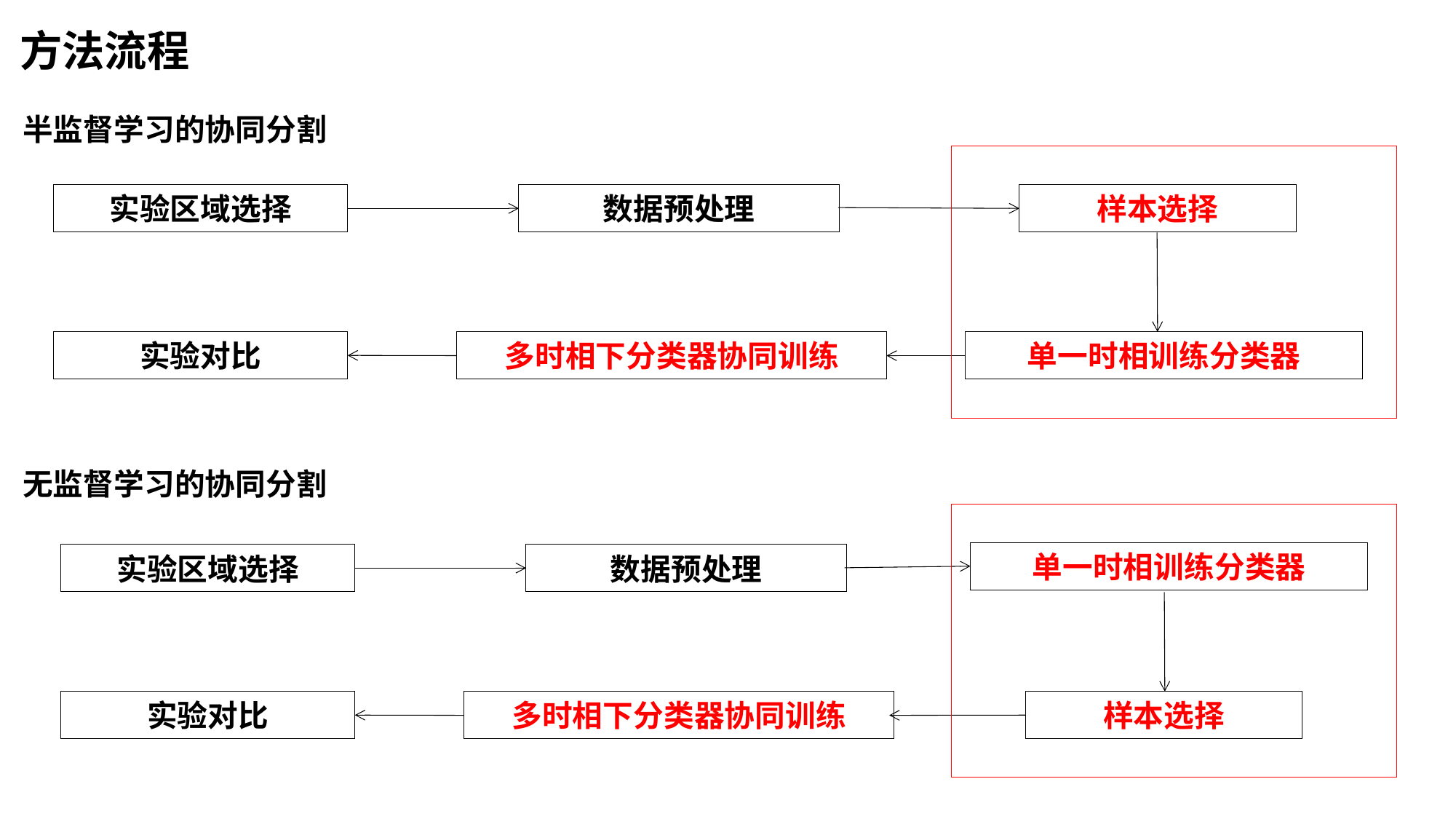

方法流程
半监督学习的协同分割

实验区域选择
数据预处理
样本选择
实验对比
多时相下分类器协同训练
单一时相训练分类器
无监督学习的协同分割

单一时相训练分类器
实验区域选择
数据预处理
实验对比
多时相下分类器协同训练
样本选择